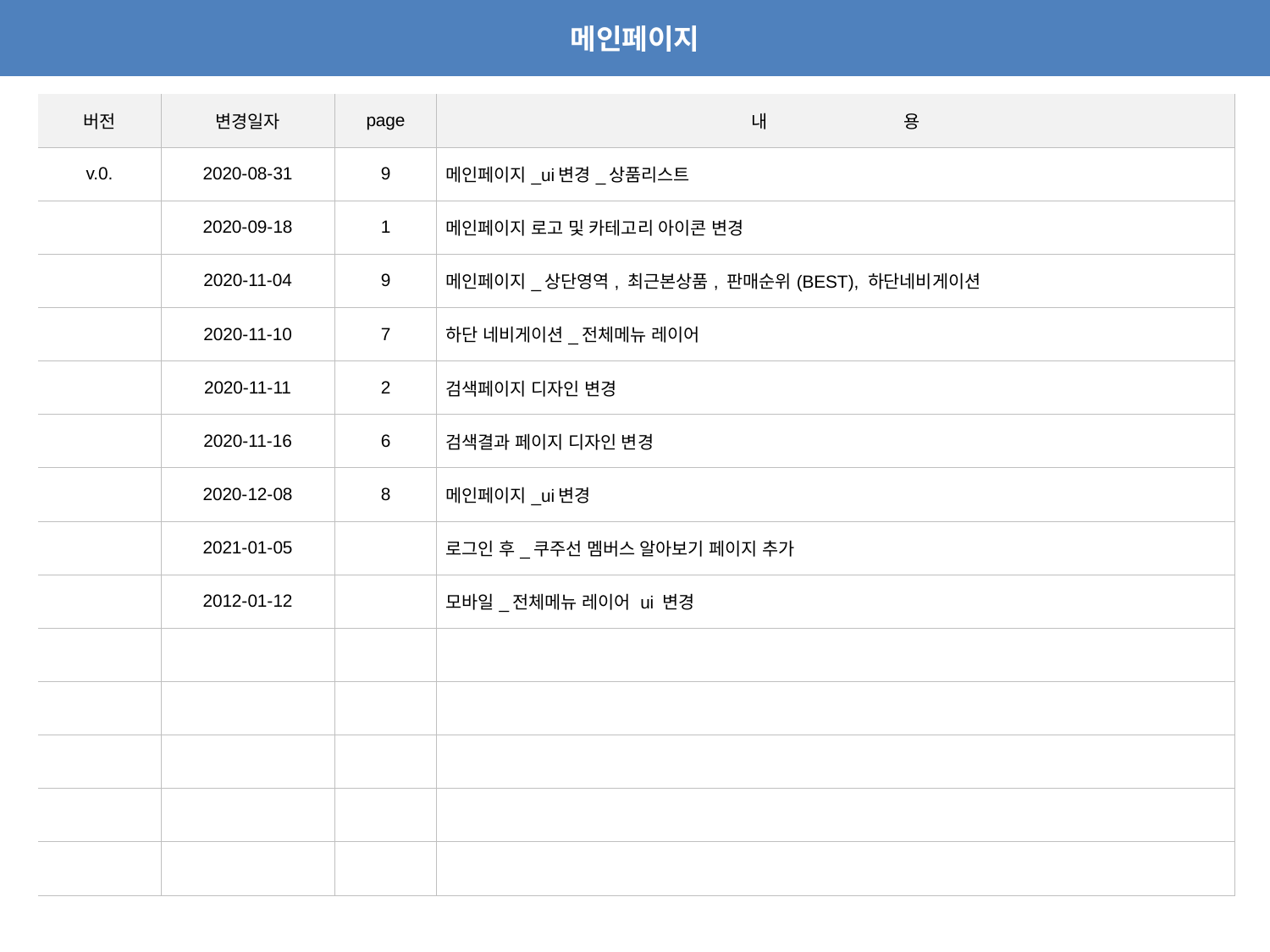

메인페이지
| 버전 | 변경일자 | page | 내 용 |
| --- | --- | --- | --- |
| v.0. | 2020-08-31 | 9 | 메인페이지\_ui변경\_상품리스트 |
|  | 2020-09-18 | 1 | 메인페이지 로고 및 카테고리 아이콘 변경 |
|  | 2020-11-04 | 9 | 메인페이지\_상단영역, 최근본상품, 판매순위(BEST), 하단네비게이션 |
|  | 2020-11-10 | 7 | 하단 네비게이션\_전체메뉴 레이어 |
|  | 2020-11-11 | 2 | 검색페이지 디자인 변경 |
|  | 2020-11-16 | 6 | 검색결과 페이지 디자인 변경 |
|  | 2020-12-08 | 8 | 메인페이지\_ui변경 |
|  | 2021-01-05 |  | 로그인 후\_쿠주선 멤버스 알아보기 페이지 추가 |
|  | 2012-01-12 |  | 모바일\_전체메뉴 레이어 ui 변경 |
|  |  |  |  |
|  |  |  |  |
|  |  |  |  |
|  |  |  |  |
|  |  |  |  |